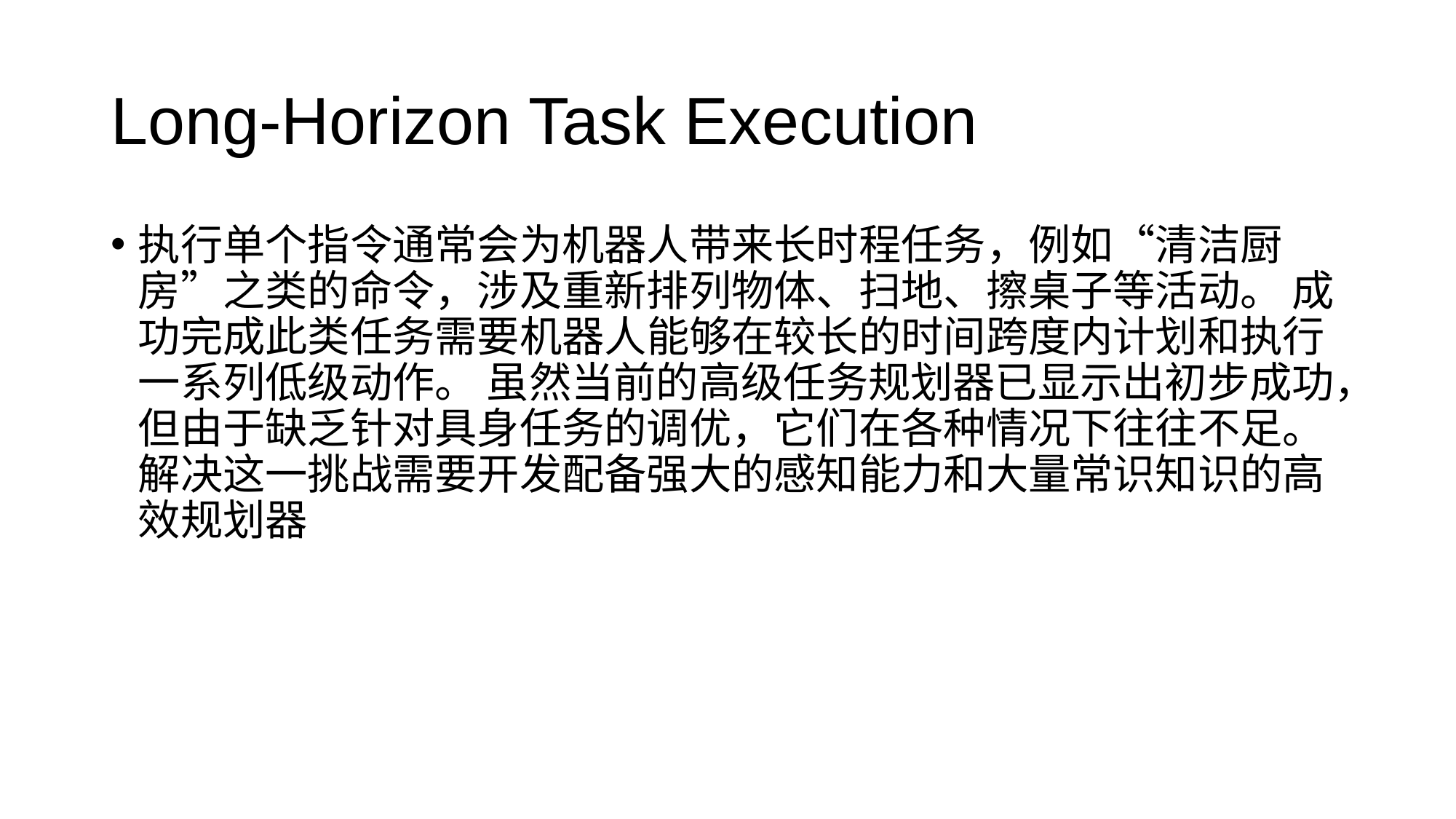

# Long-Horizon Task Execution
执行单个指令通常会为机器人带来长时程任务，例如“清洁厨房”之类的命令，涉及重新排列物体、扫地、擦桌子等活动。 成功完成此类任务需要机器人能够在较长的时间跨度内计划和执行一系列低级动作。 虽然当前的高级任务规划器已显示出初步成功，但由于缺乏针对具身任务的调优，它们在各种情况下往往不足。 解决这一挑战需要开发配备强大的感知能力和大量常识知识的高效规划器